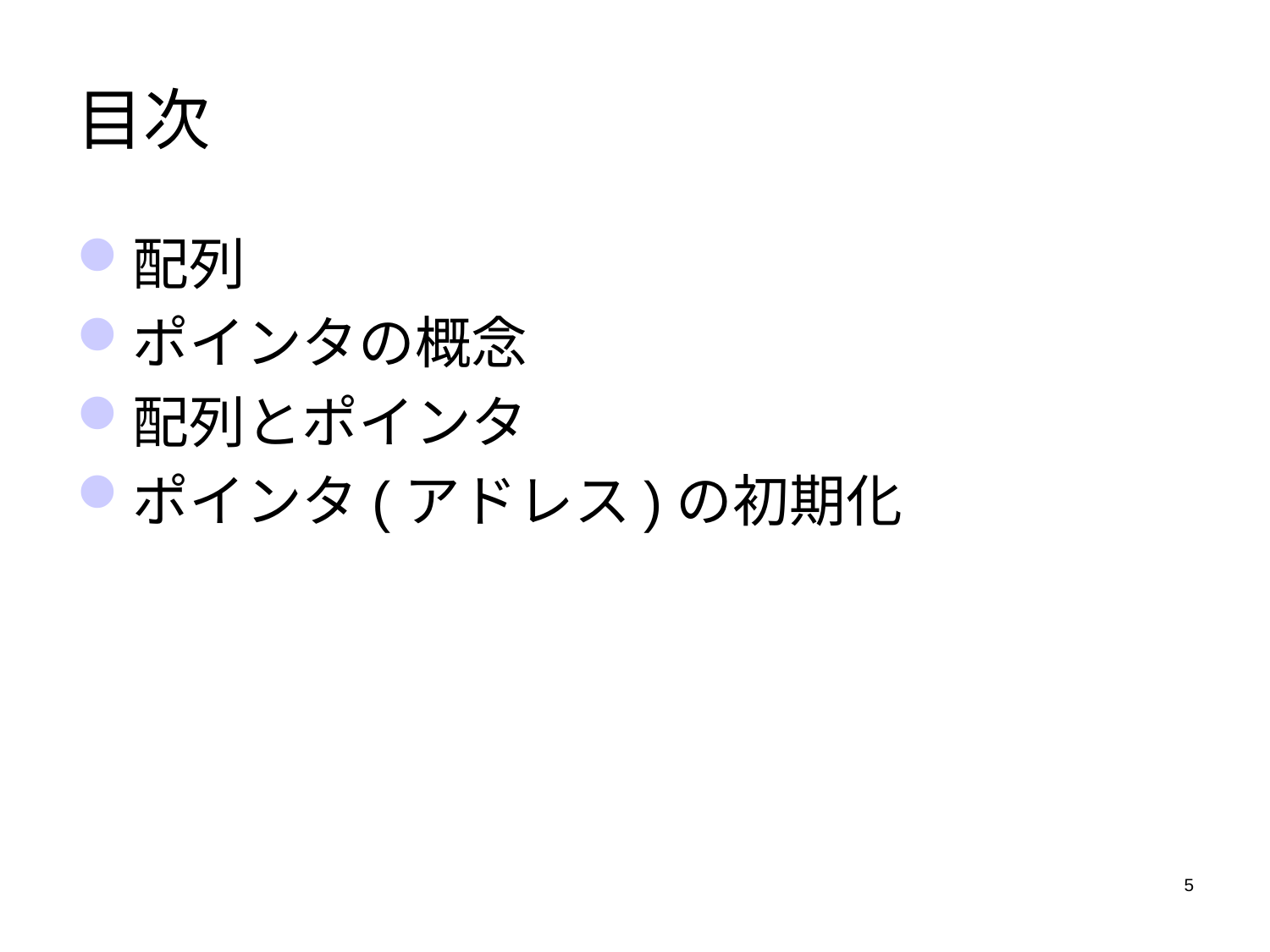

# 目次
配列
ポインタの概念
配列とポインタ
ポインタ(アドレス)の初期化
5